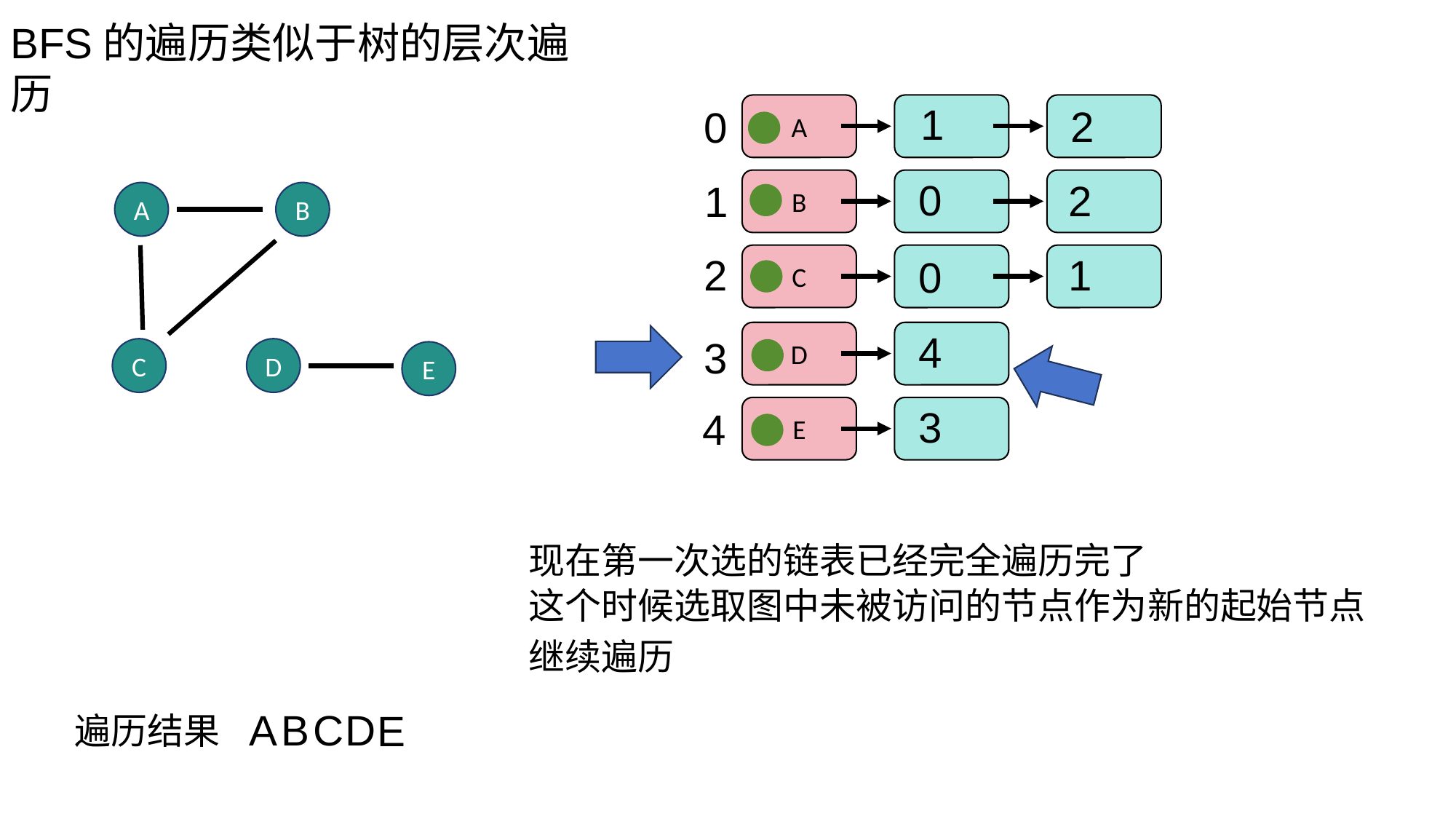

BFS的遍历类似于树的层次遍历
1
2
0
A

0
2
1
B

A
B

1
2
C

0

4
D

3
D
C

E

3
4
E

现在第一次选的链表已经完全遍历完了
这个时候选取图中未被访问的节点作为新的起始节点
继续遍历
A
B
C
D
E
遍历结果